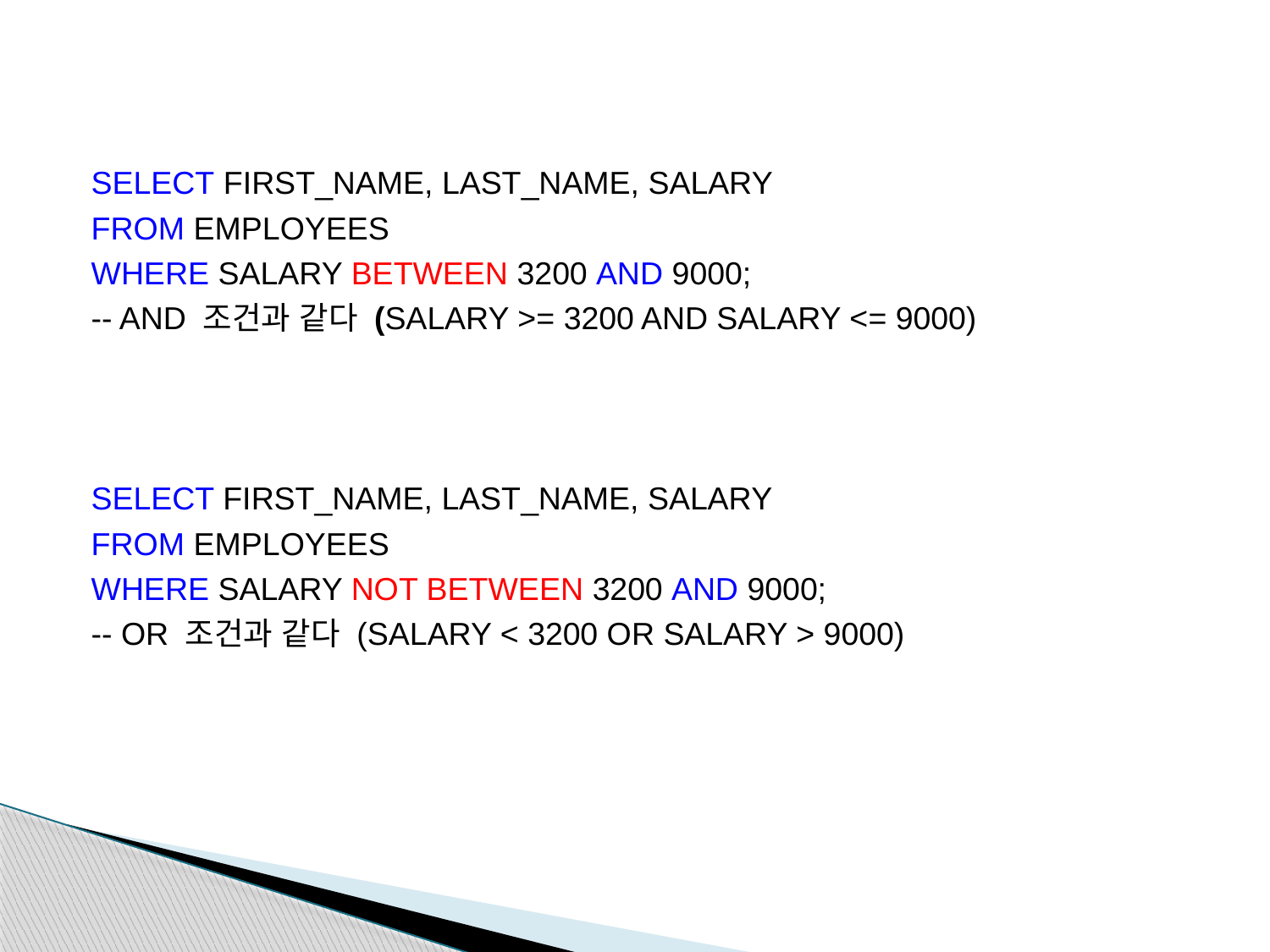

SELECT FIRST_NAME, LAST_NAME, SALARY
FROM EMPLOYEES
WHERE SALARY BETWEEN 3200 AND 9000;
-- AND 조건과 같다 (SALARY >= 3200 AND SALARY <= 9000)

SELECT FIRST_NAME, LAST_NAME, SALARY
FROM EMPLOYEES
WHERE SALARY NOT BETWEEN 3200 AND 9000;
-- OR 조건과 같다 (SALARY < 3200 OR SALARY > 9000)